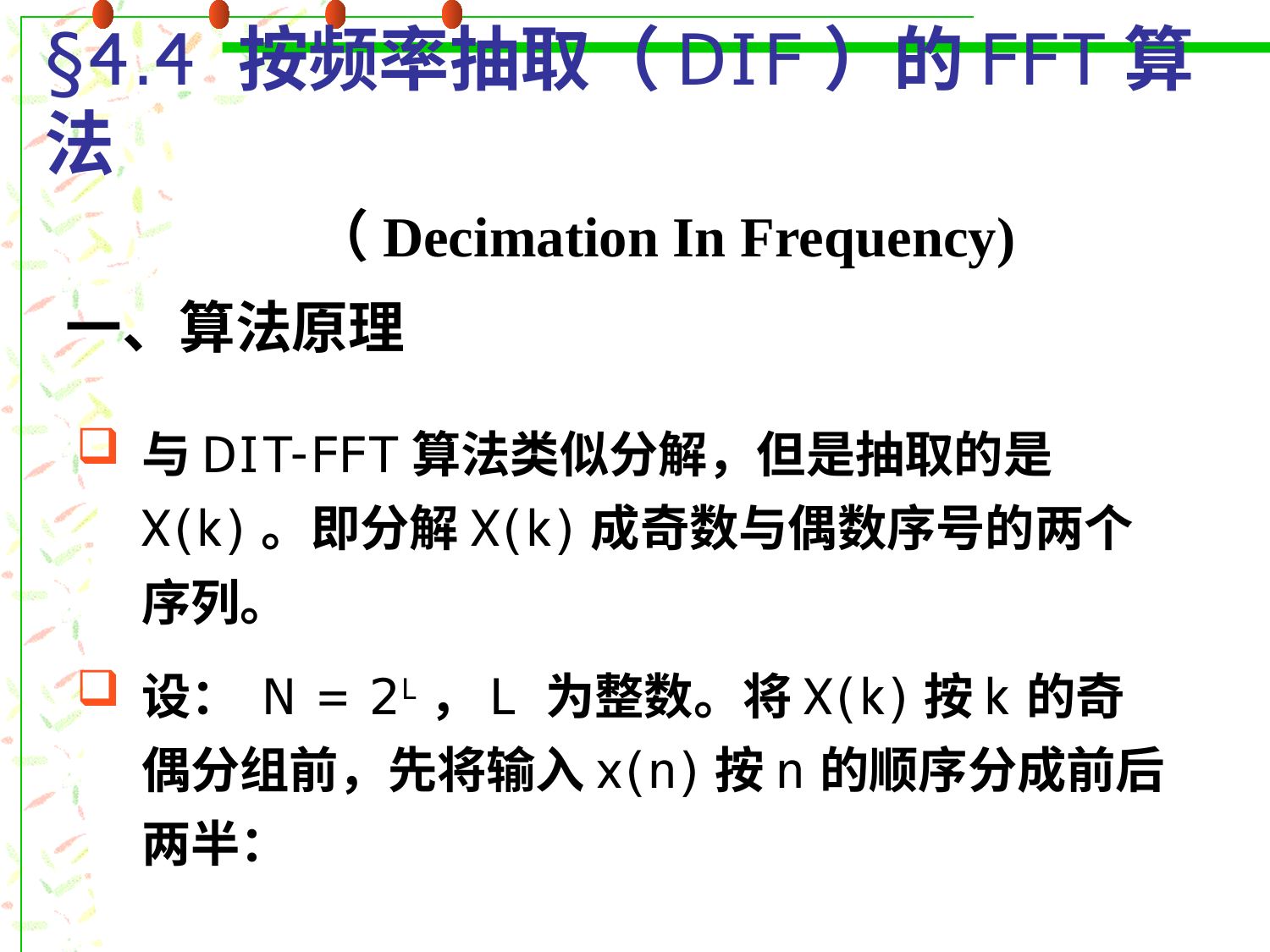

# §4.4 按频率抽取（DIF）的FFT算法
（Decimation In Frequency)
一、算法原理
与DIT-FFT算法类似分解，但是抽取的是X(k)。即分解X(k)成奇数与偶数序号的两个序列。
设： N = 2L，L 为整数。将X(k)按k的奇偶分组前，先将输入x(n)按n的顺序分成前后两半：